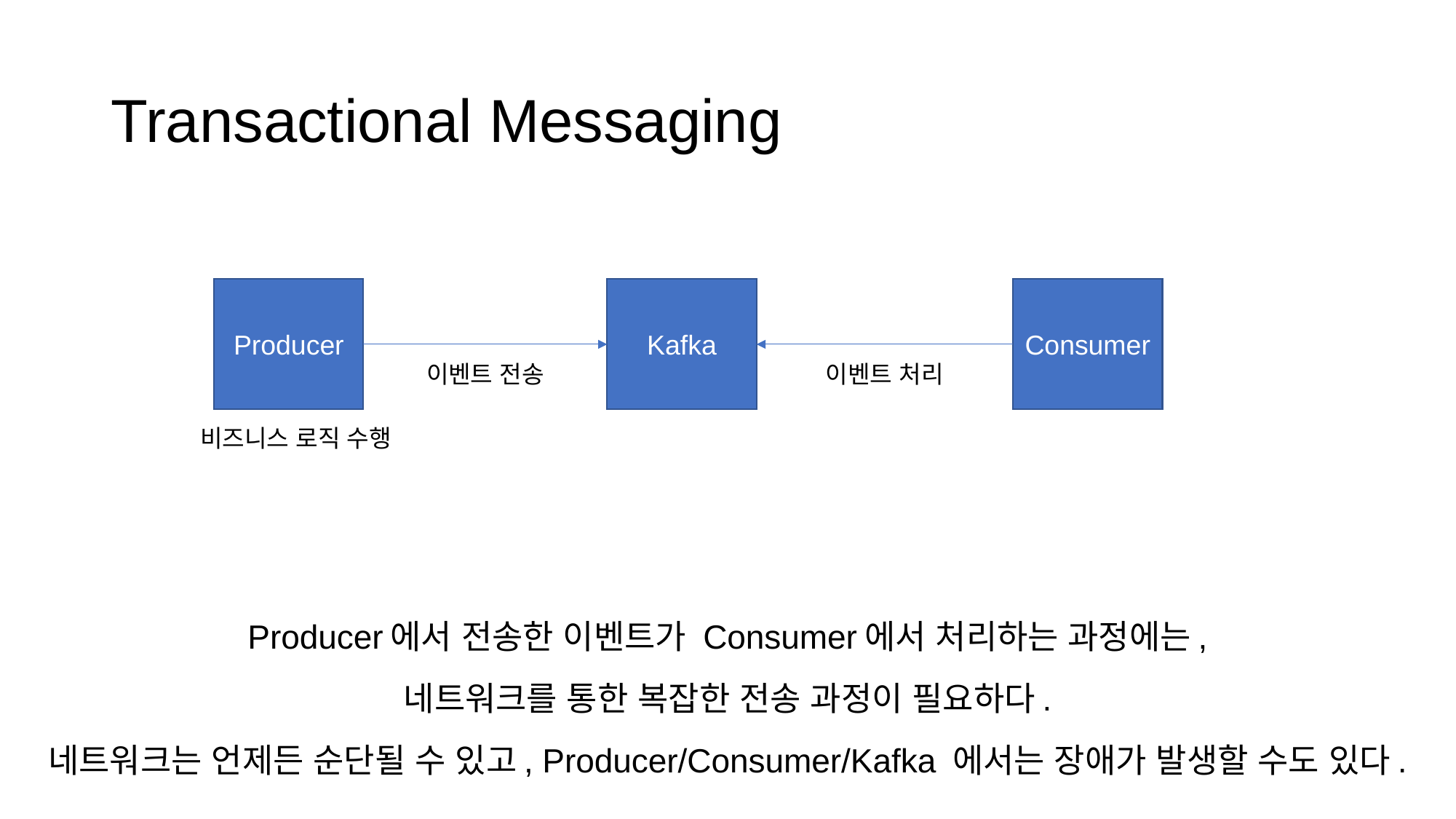

# Transactional Messaging
Producer
Kafka
Consumer
이벤트 전송
이벤트 처리
비즈니스 로직 수행
Producer에서 전송한 이벤트가 Consumer에서 처리하는 과정에는,
네트워크를 통한 복잡한 전송 과정이 필요하다.
네트워크는 언제든 순단될 수 있고, Producer/Consumer/Kafka 에서는 장애가 발생할 수도 있다.